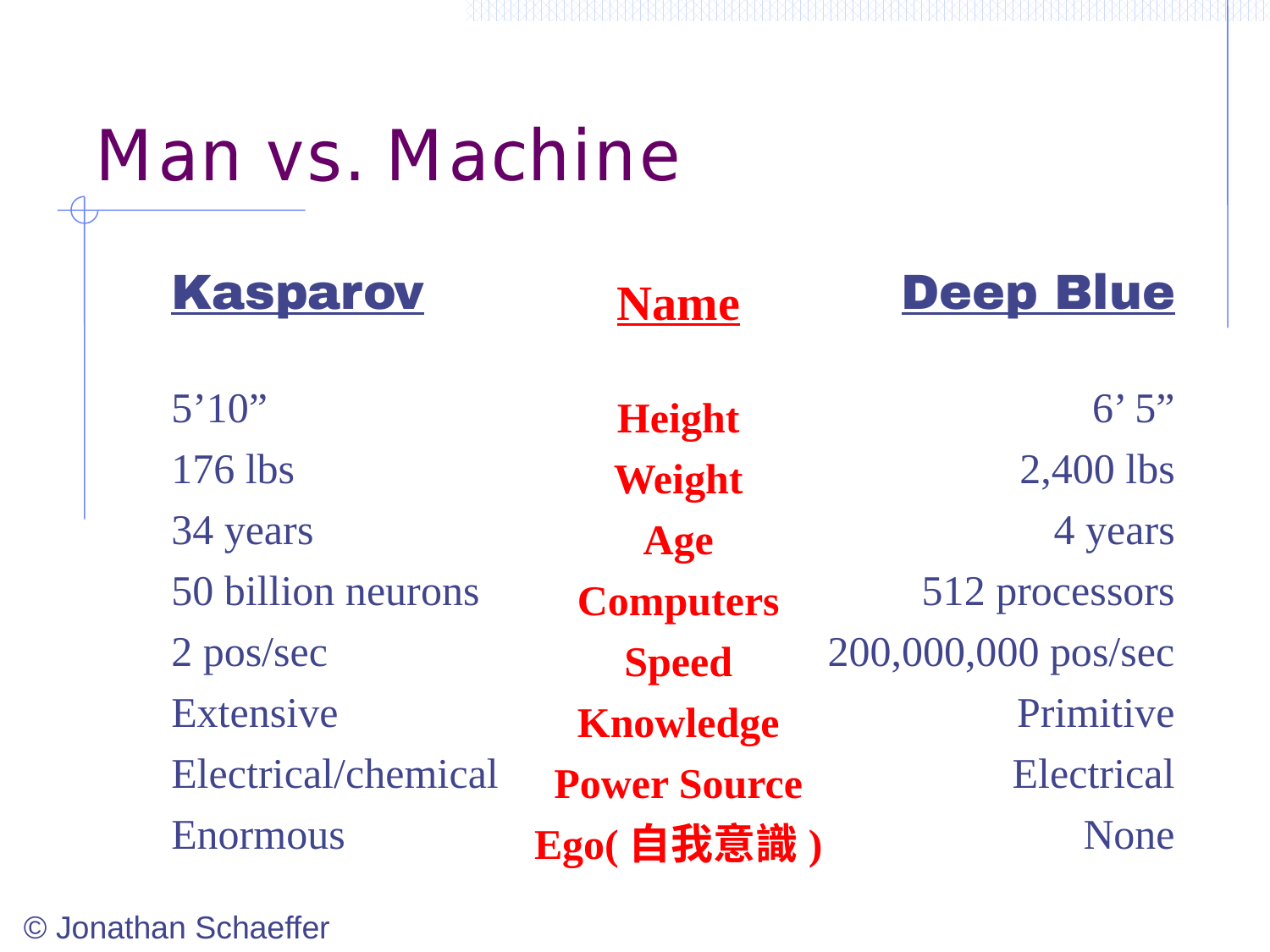

# Man vs. Machine
Kasparov

5’10”
176 lbs
34 years
50 billion neurons
2 pos/sec
Extensive
Electrical/chemical
Enormous
Deep Blue

6’ 5”
2,400 lbs
4 years
512 processors
200,000,000 pos/sec
Primitive
Electrical
None

Name

Height
Weight
Age
Computers
Speed
Knowledge
Power Source
Ego(自我意識)
© Jonathan Schaeffer